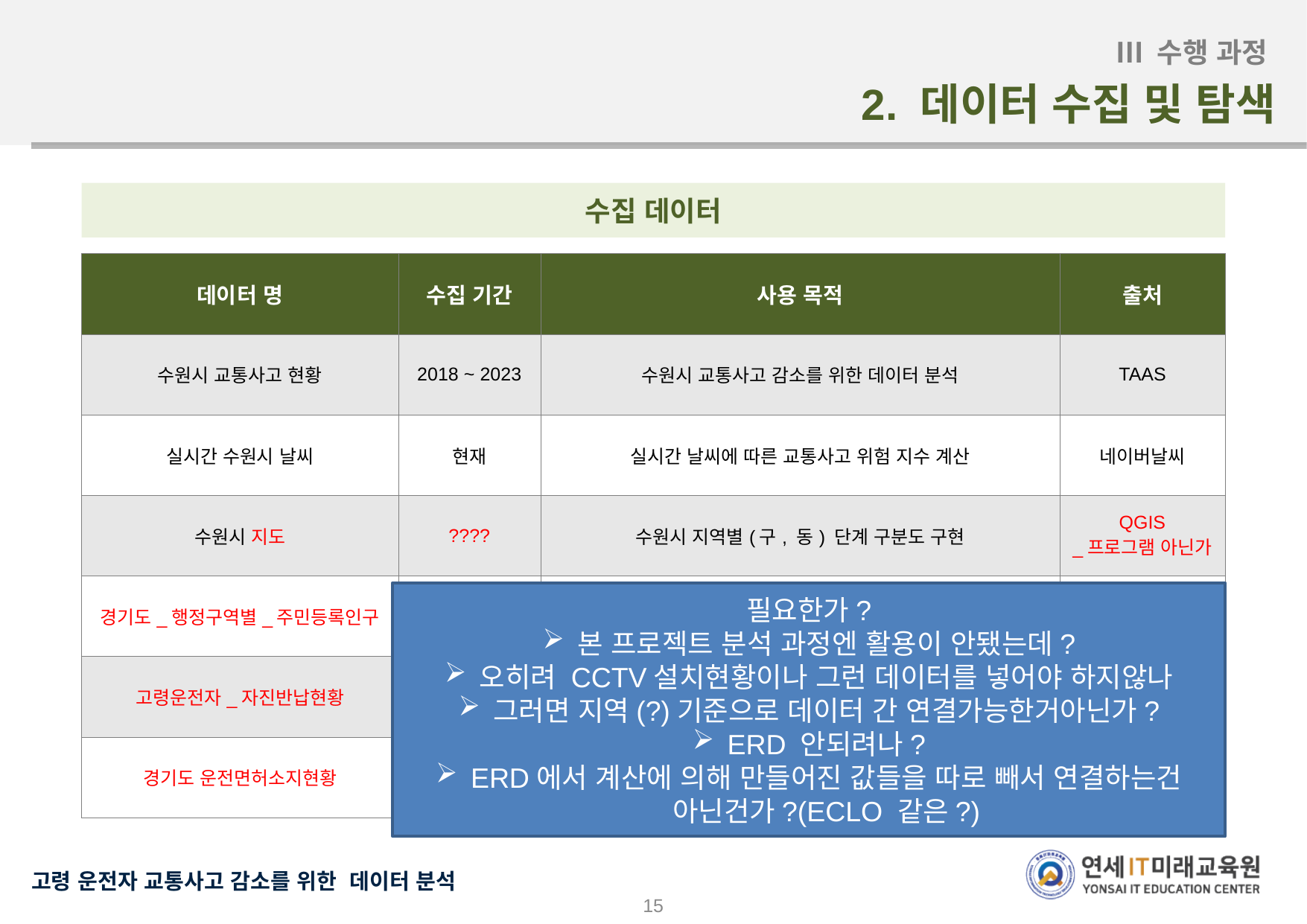

Ⅲ 수행 과정
2. 데이터 수집 및 탐색
사용 데이터
수집 데이터
| 데이터 명 | 수집 기간 | 사용 목적 | 출처 |
| --- | --- | --- | --- |
| 수원시 교통사고 현황 | 2018 ~ 2023 | 수원시 교통사고 감소를 위한 데이터 분석 | TAAS |
| 실시간 수원시 날씨 | 현재 | 실시간 날씨에 따른 교통사고 위험 지수 계산 | 네이버날씨 |
| 수원시 지도 | ???? | 수원시 지역별(구, 동) 단계 구분도 구현 | QGIS \_프로그램 아닌가 |
| 경기도\_행정구역별\_주민등록인구 | 2019 ~ 2024 | 지역별 고령 인구 분포 분석 | 공공데이터포털 |
| 고령운전자\_자진반납현황 | 2015 ~ 2023 | 지역별 고령 운전자 자진반납 현황 | 공공데이터포털 |
| 경기도 운전면허소지현황 | 2019 ~ 2024 | 고령 운전자의 면허 소지에 따른 자진반납율 분석 | 경찰청 |
| 데이터 명 | 수집 기간 | 적용 기간 | 사용 목적 | 출처 |
| --- | --- | --- | --- | --- |
| 수원\_노인운전자사고 | 2021.01 ~ 2023.12 | 2021.01 ~ 2023.12 | 교통사고 감소를 위한 빅데이터 분석 | TAAS |
| 기상상태별\_교통사고 | 2019 ~ 2023 | 2019 ~ 2023 | 기상 및 노면 상태에 따른 교통 사고 건수, ECLO 표현을 통한 사고 예방 | TAAS |
| 고령운전자\_자진반납현황 | 2015 ~ 2023 | 2019 ~ 2023 | 고령운전자 자진반납비율 확인 | 공공데이터포털 |
| 경기도\_행정구역별\_주민등록인구 | 2019 ~ 2024 | 2019 ~ 2023 | 고령인구 분포도 분석 | 공공데이터포털 |
| 경기도운전면허소지현황 | 2019 ~ 2024 | 2019 ~ 2023 | 고령운전자의 소지율 증가에 따른 반납율 조사 | 경찰청 |
| 기상청\_실시간날씨 | 현재 | 현재 | 실시간 날씨에 따른 빅데이터 분석에 기반한 정보 제공 | 기상청 |
필요한가?
본 프로젝트 분석 과정엔 활용이 안됐는데?
오히려 CCTV설치현황이나 그런 데이터를 넣어야 하지않나
그러면 지역(?)기준으로 데이터 간 연결가능한거아닌가?
ERD 안되려나?
ERD에서 계산에 의해 만들어진 값들을 따로 빼서 연결하는건 아닌건가?(ECLO 같은?)
15